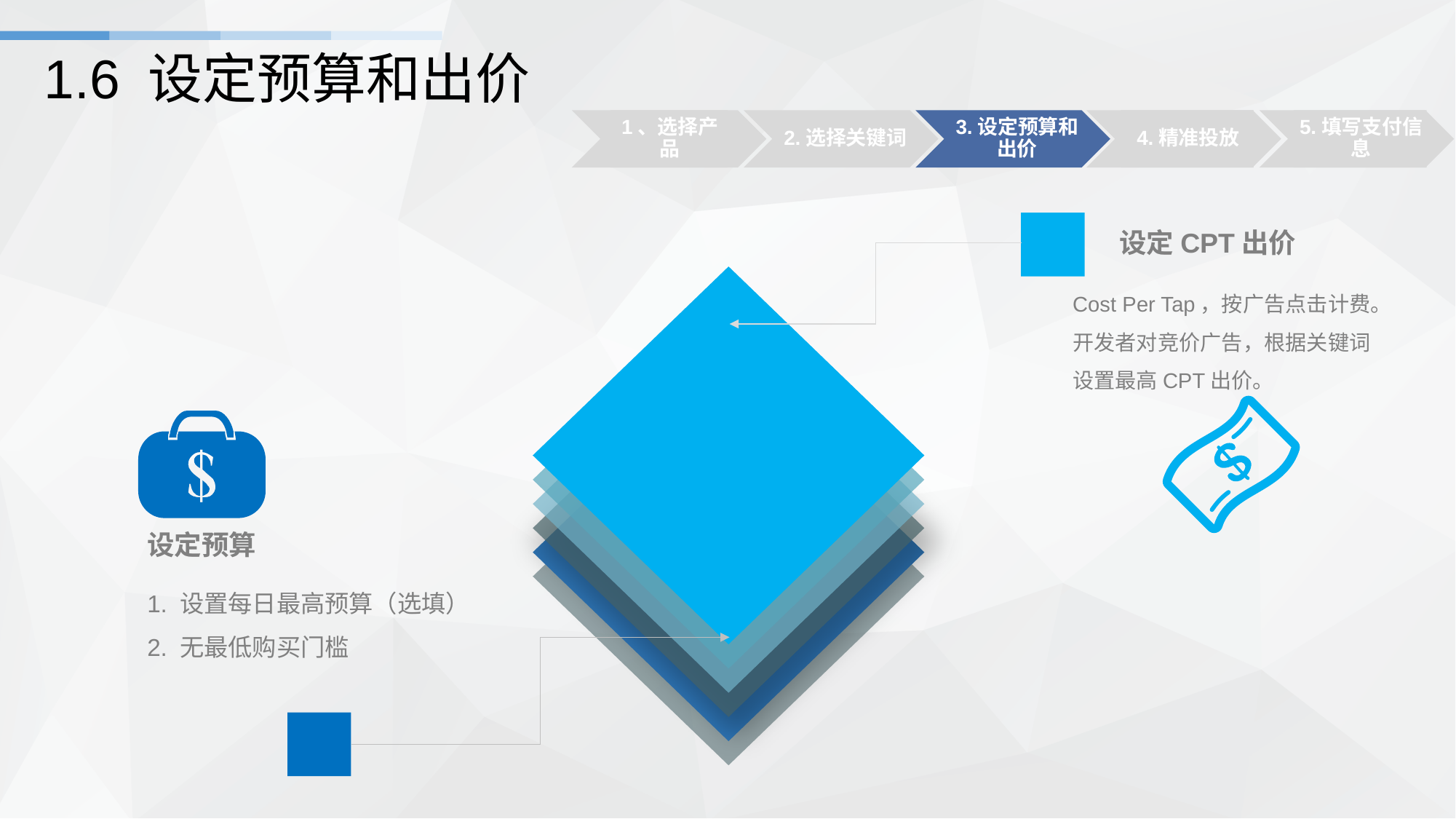

# 1.6 设定预算和出价

1、选择产品

2.选择关键词

3.设定预算和出价

4.精准投放

5.填写支付信息

设定CPT出价

Cost Per Tap，按广告点击计费。
开发者对竞价广告，根据关键词设置最高CPT出价。

设定预算
1. 设置每日最高预算（选填）
2. 无最低购买门槛